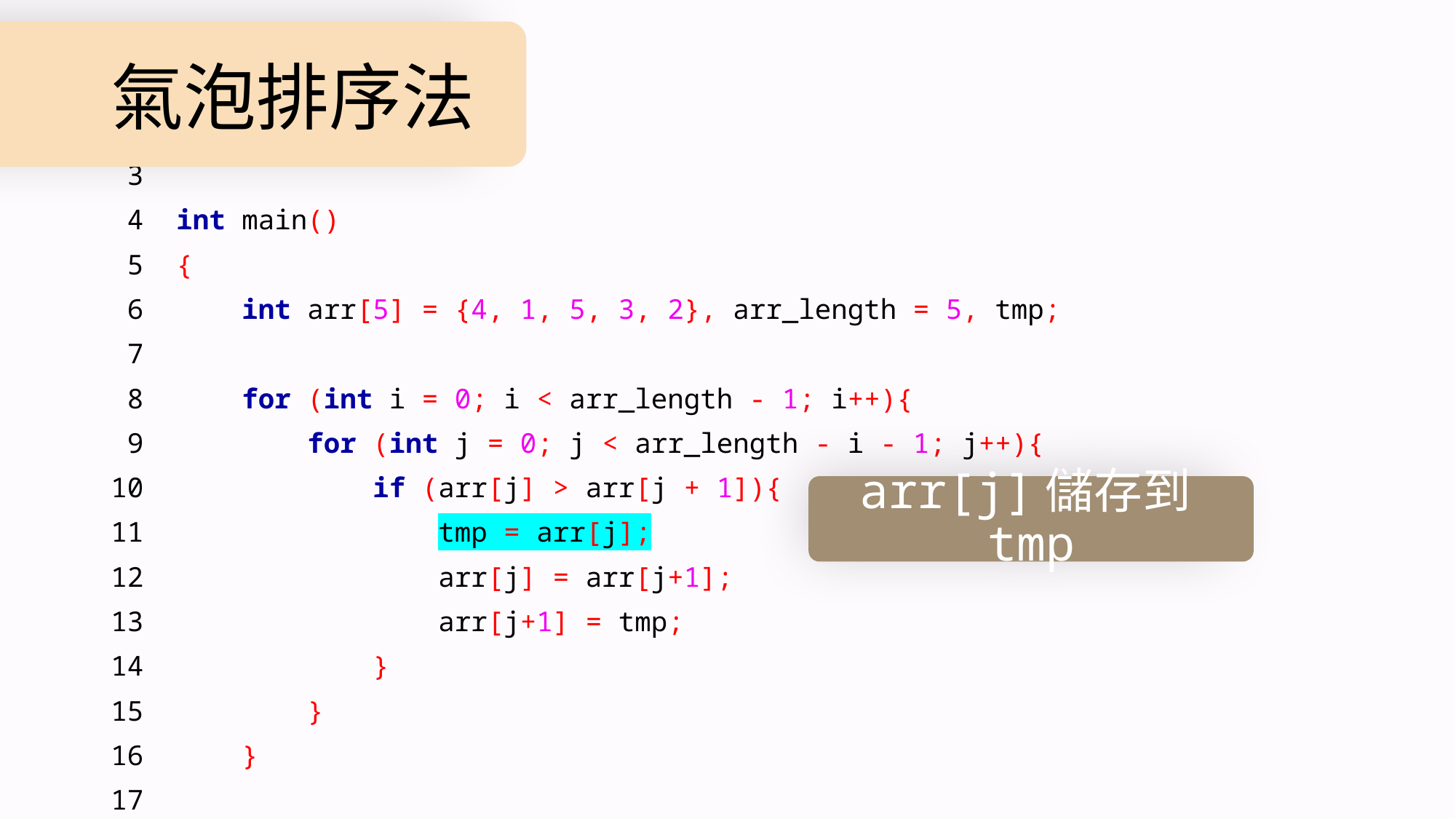

# 氣泡排序法
 1  #include <iostream>
 2  using namespace std;
 3
 4  int main()
 5  {
 6      int arr[5] = {4, 1, 5, 3, 2}, arr_length = 5, tmp;
 7
 8      for (int i = 0; i < arr_length - 1; i++){
 9          for (int j = 0; j < arr_length - i - 1; j++){
10              if (arr[j] > arr[j + 1]){
11                  tmp = arr[j];
12                  arr[j] = arr[j+1];
13                  arr[j+1] = tmp;
14              }
15          }
16      }
17
18      for (int i = 0; i < arr_length; i++){
19          cout << arr[i] << " ";
20      }
21      cout << endl;
22
23      return 0;
24  }

arr[j]儲存到tmp